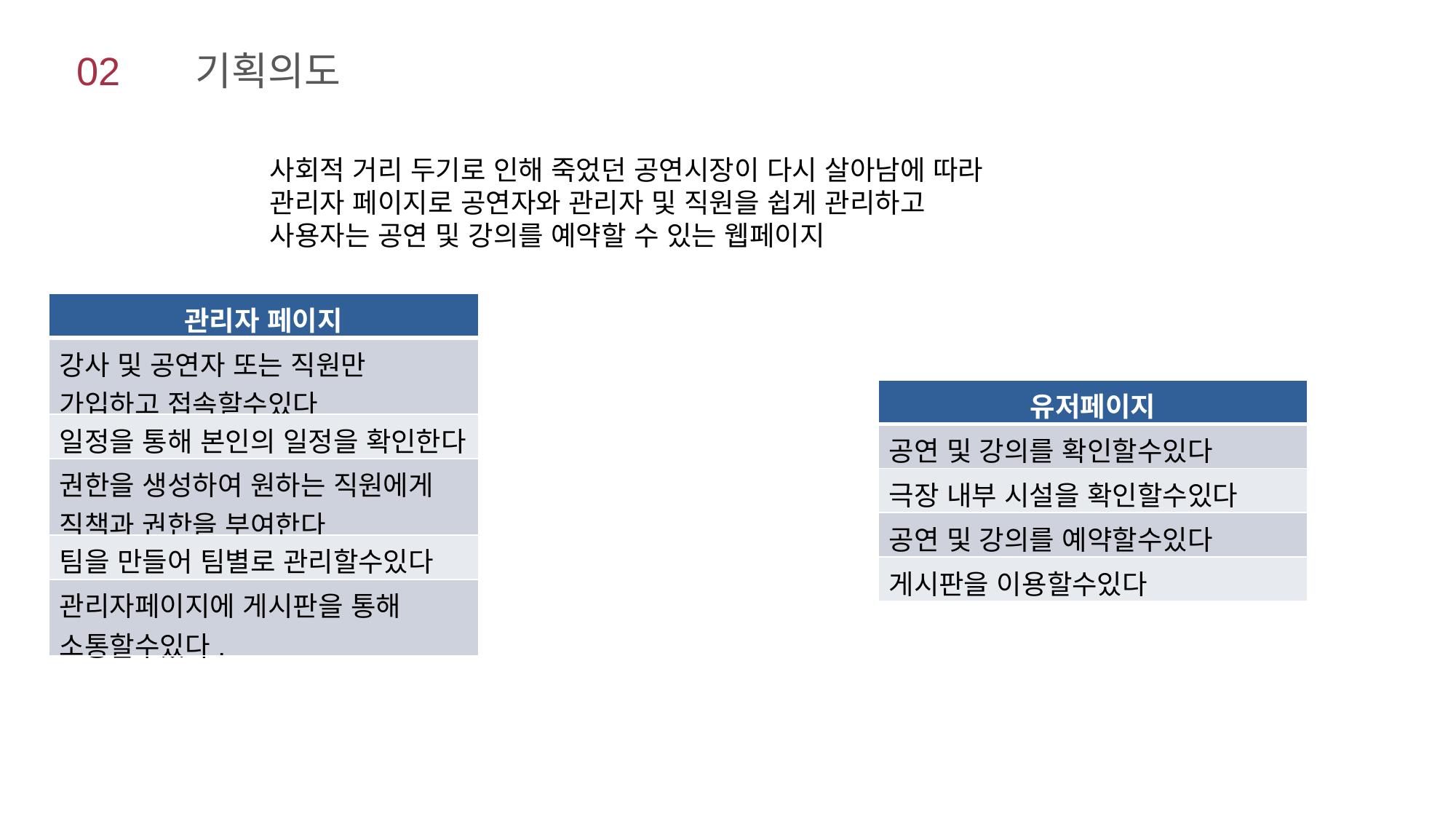

02      기획의도
사회적 거리 두기로 인해 죽었던 공연시장이 다시 살아남에 따라
관리자 페이지로 공연자와 관리자 및 직원을 쉽게 관리하고
사용자는 공연 및 강의를 예약할 수 있는 웹페이지
| 관리자 페이지 |
| --- |
| 강사 및 공연자 또는 직원만 가입하고 접속할수있다 |
| 일정을 통해 본인의 일정을 확인한다 |
| 권한을 생성하여 원하는 직원에게 직책과 권한을 부여한다 |
| 팀을 만들어 팀별로 관리할수있다 |
| 관리자페이지에 게시판을 통해 소통할수있다. |
| 유저페이지 |
| --- |
| 공연 및 강의를 확인할수있다 |
| 극장 내부 시설을 확인할수있다 |
| 공연 및 강의를 예약할수있다 |
| 게시판을 이용할수있다 |